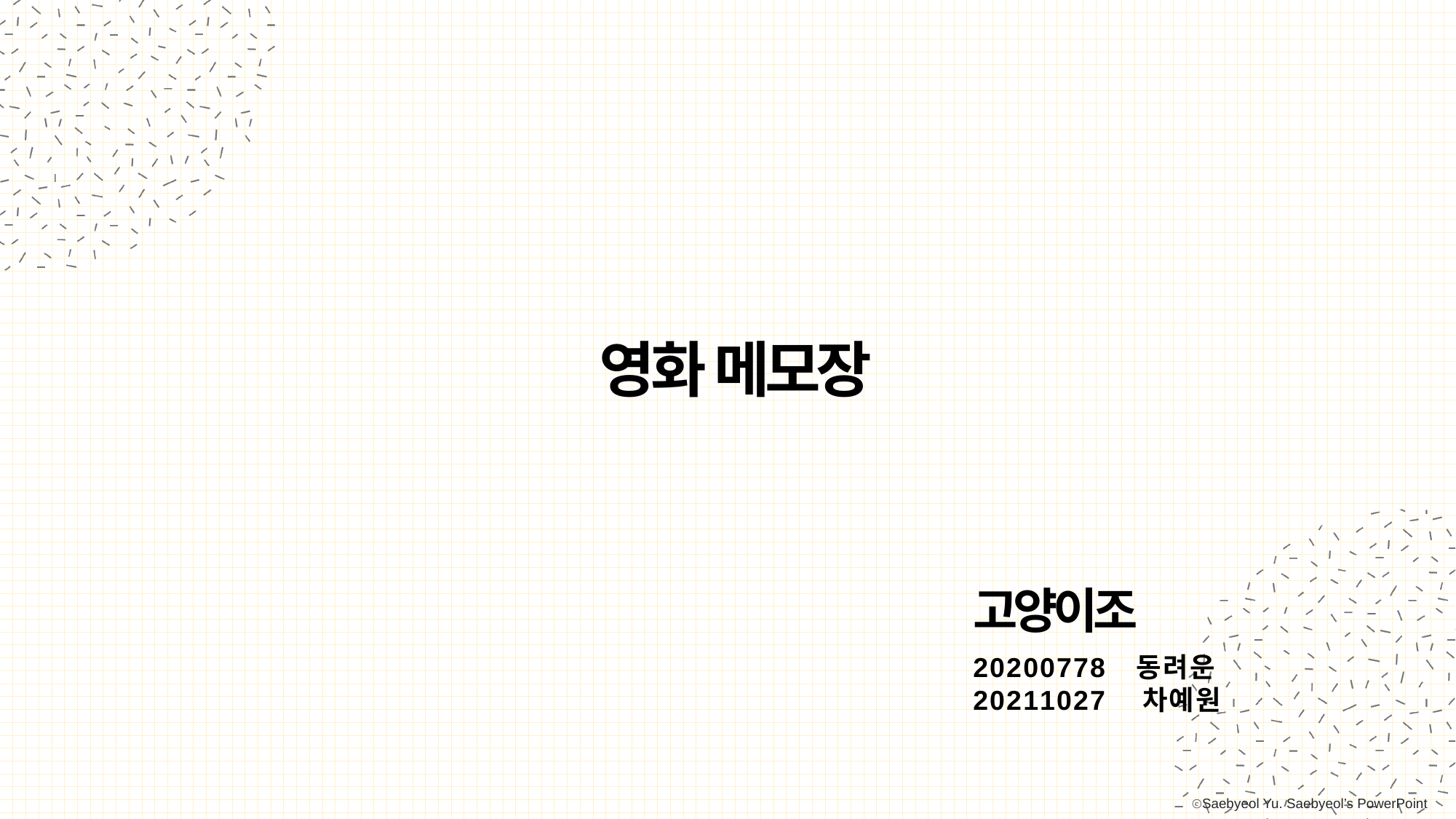

영화 메모장
고양이조
2  0  2  0  0  7  7  8        동  려  운
2  0  2  1  1  0  2  7          차  예  원